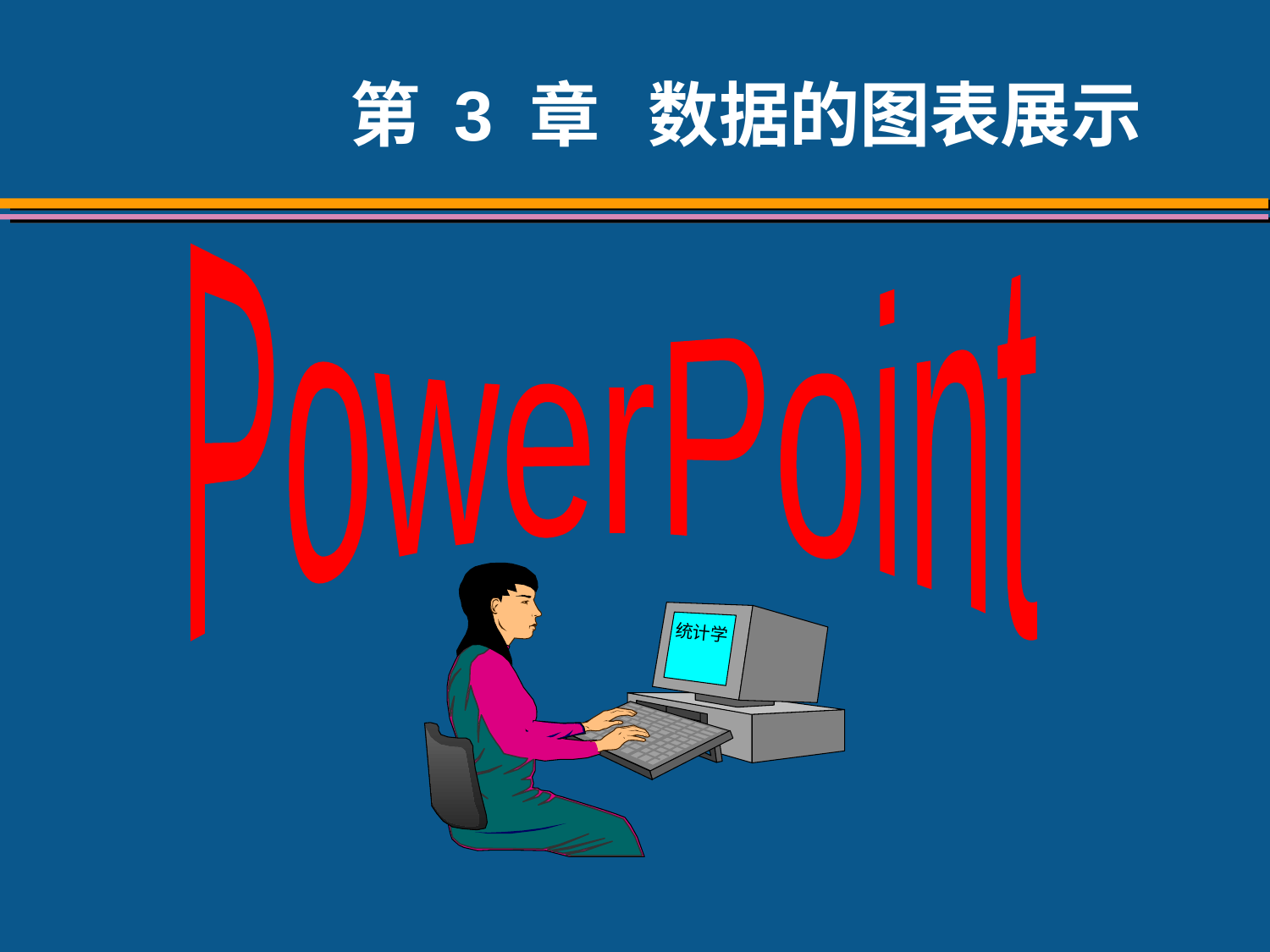

# 第 3 章   数据的图表展示
PowerPoint

统计学

作者：中国人民大学统计学院
贾俊平